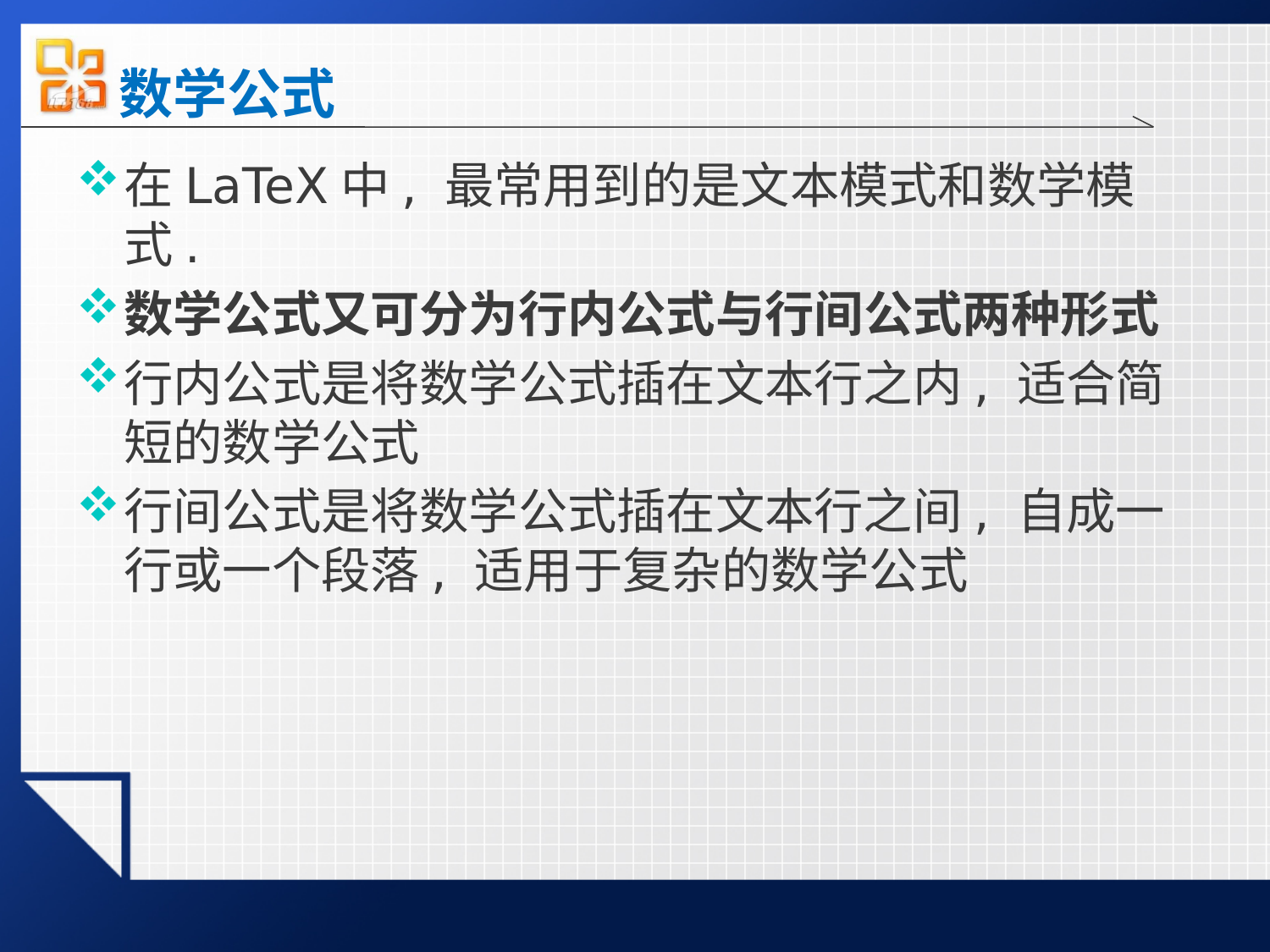

# 数学公式
在LaTeX中, 最常用到的是文本模式和数学模式.
数学公式又可分为行内公式与行间公式两种形式
行内公式是将数学公式插在文本行之内, 适合简短的数学公式
行间公式是将数学公式插在文本行之间, 自成一行或一个段落, 适用于复杂的数学公式